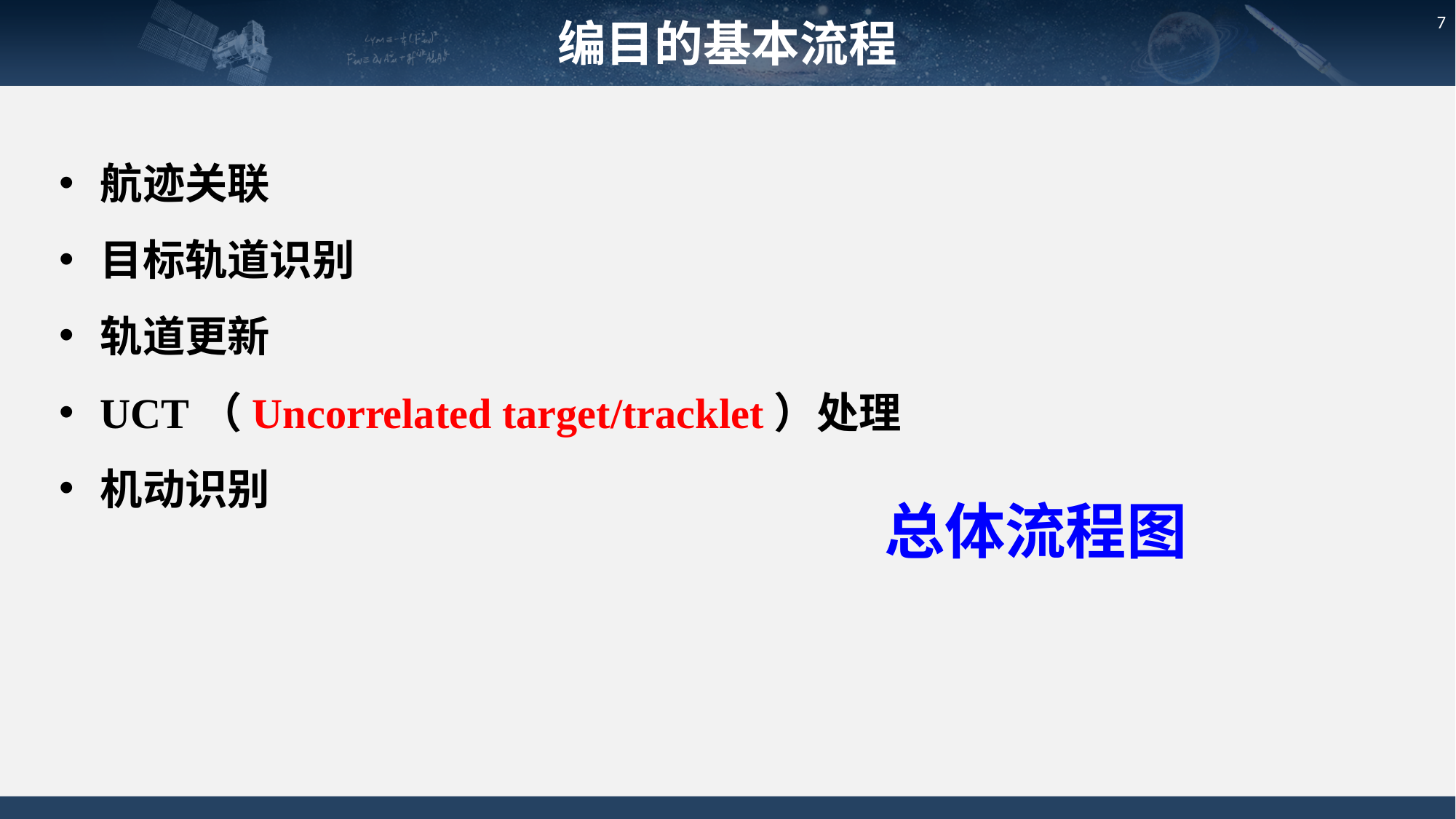

编目的基本流程
7
航迹关联
目标轨道识别
轨道更新
UCT（Uncorrelated target/tracklet）处理
机动识别
总体流程图